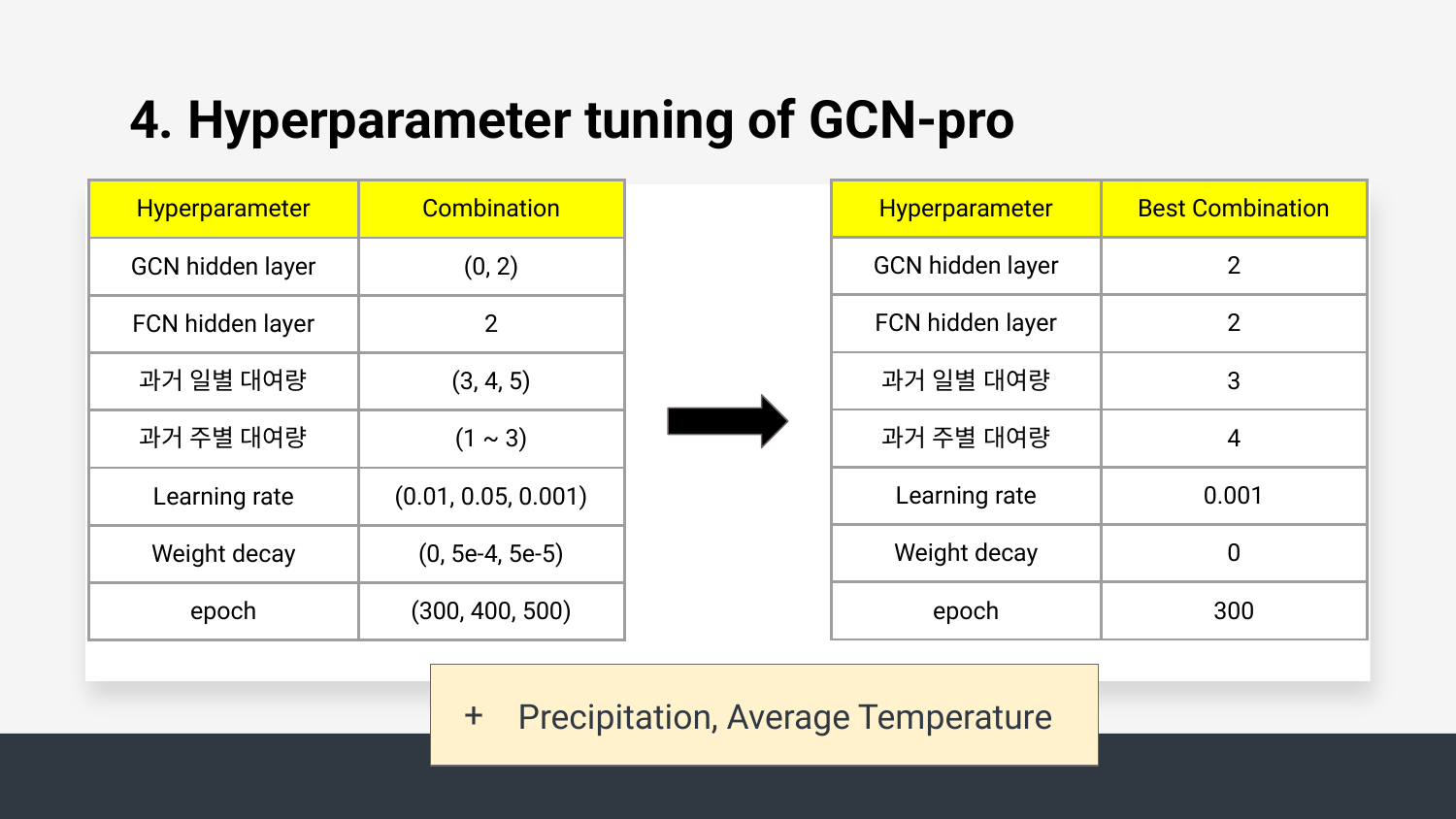

# 4. Hyperparameter tuning of GCN-pro
| Hyperparameter | Best Combination |
| --- | --- |
| GCN hidden layer | 2 |
| FCN hidden layer | 2 |
| 과거 일별 대여량 | 3 |
| 과거 주별 대여량 | 4 |
| Learning rate | 0.001 |
| Weight decay | 0 |
| epoch | 300 |
| Hyperparameter | Combination |
| --- | --- |
| GCN hidden layer | (0, 2) |
| FCN hidden layer | 2 |
| 과거 일별 대여량 | (3, 4, 5) |
| 과거 주별 대여량 | (1 ~ 3) |
| Learning rate | (0.01, 0.05, 0.001) |
| Weight decay | (0, 5e-4, 5e-5) |
| epoch | (300, 400, 500) |

Precipitation, Average Temperature